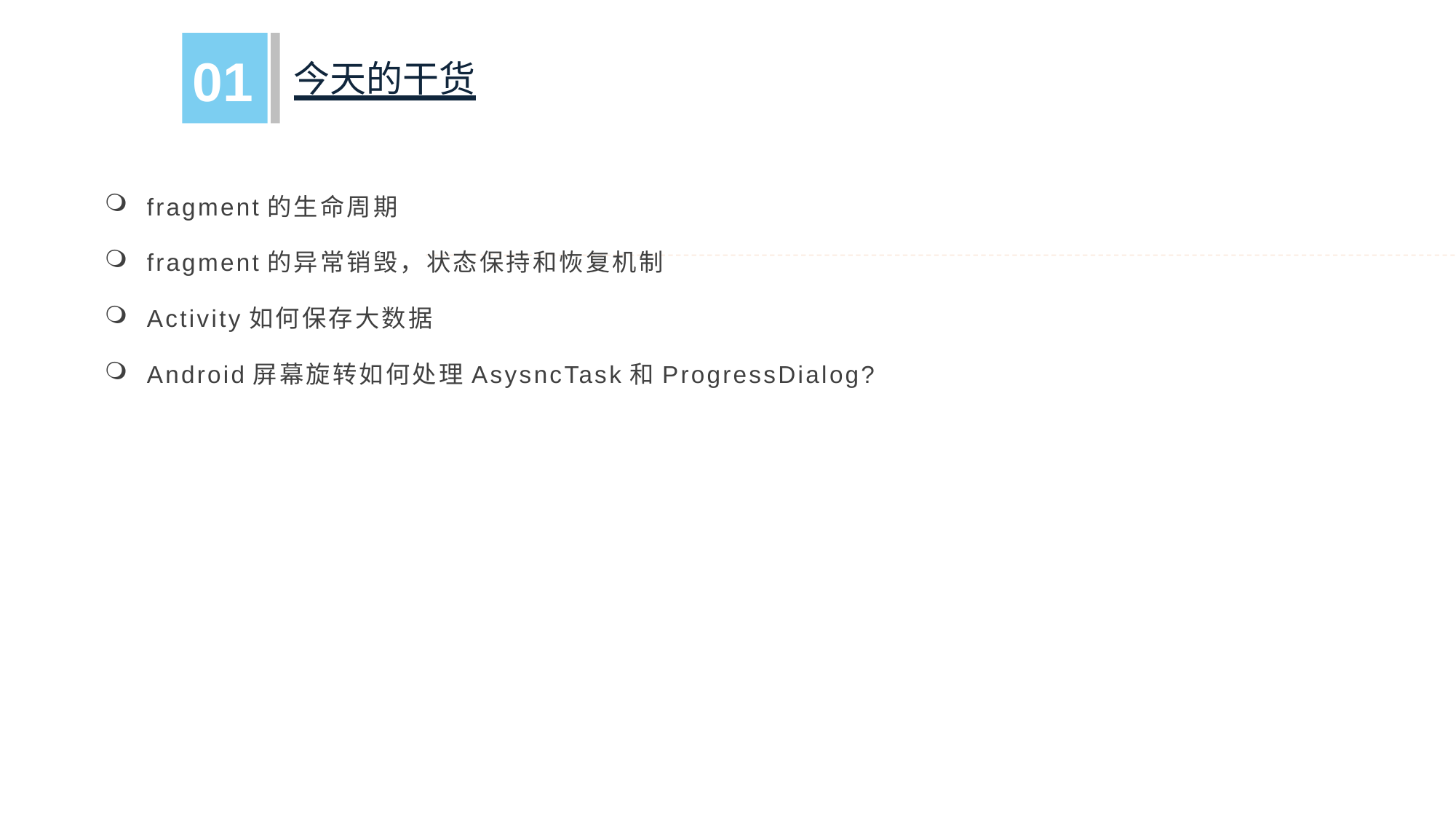

01
今天的干货
fragment的生命周期
fragment的异常销毁，状态保持和恢复机制
Activity如何保存大数据
Android屏幕旋转如何处理AsysncTask和ProgressDialog?